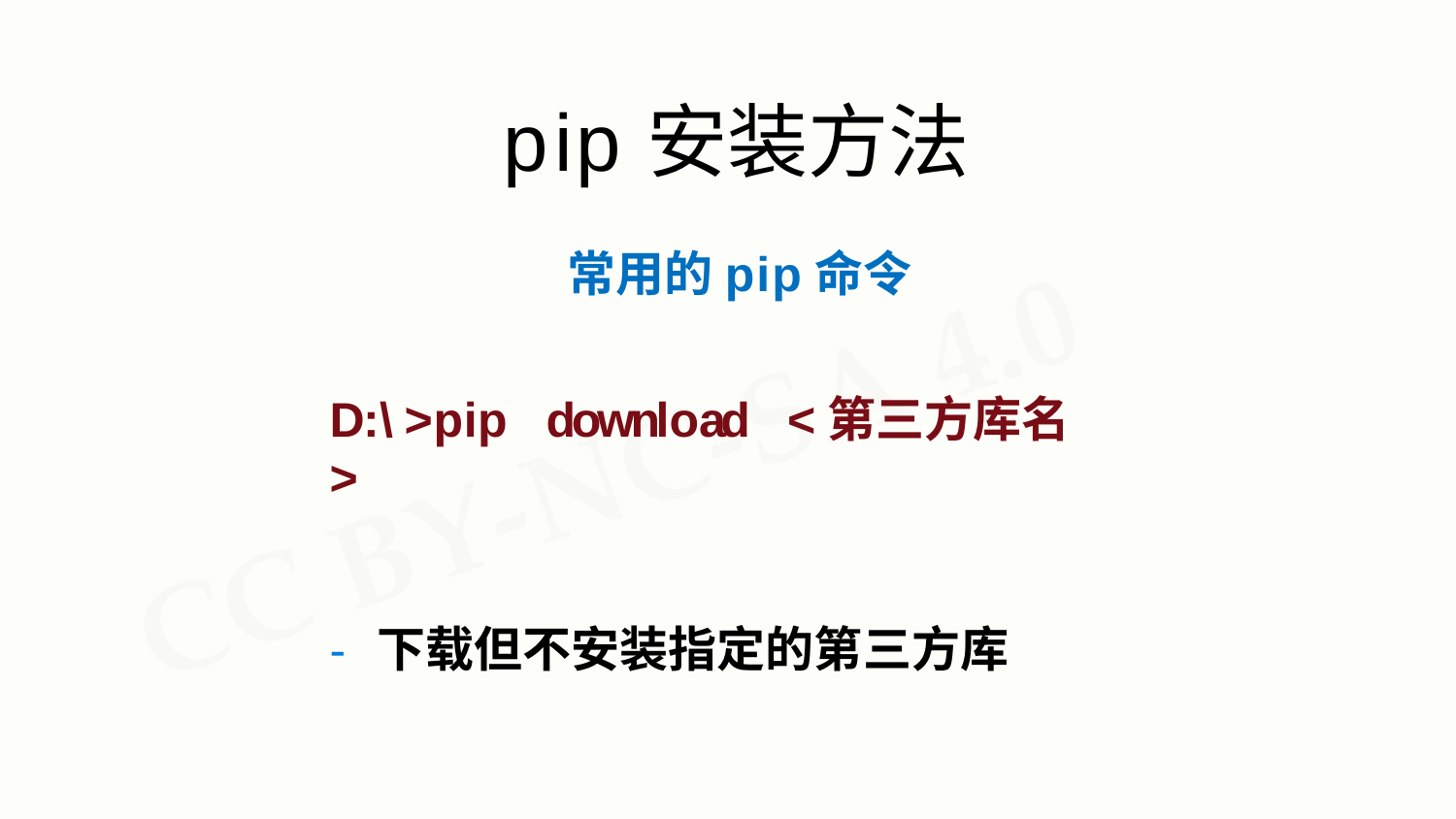

# pip安装方法
常用的pip命令

D:\>pip	download	<第三方库名>

- 下载但不安装指定的第三方库